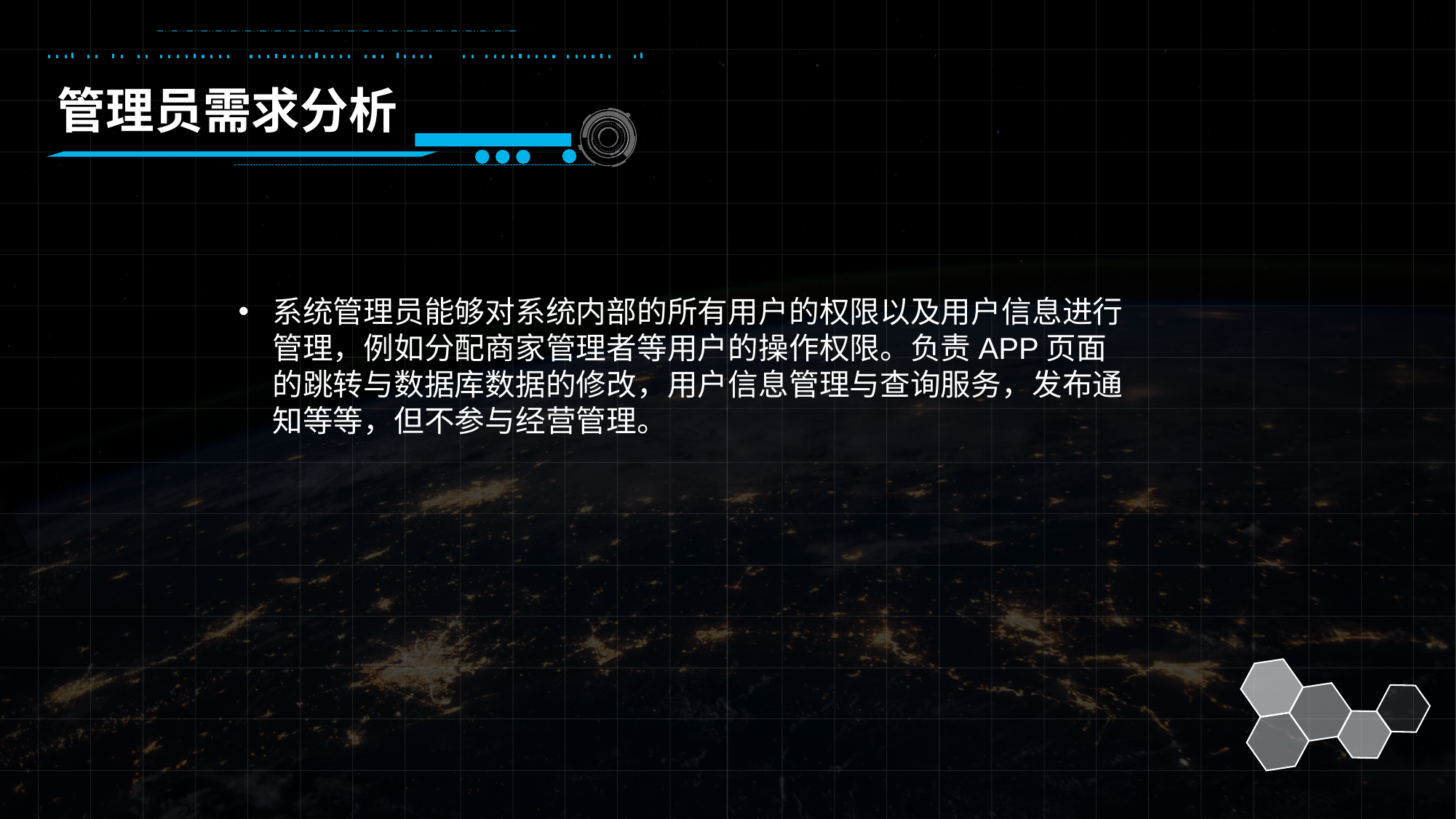

管理员需求分析

系统管理员能够对系统内部的所有用户的权限以及用户信息进行管理，例如分配商家管理者等用户的操作权限。负责APP页面的跳转与数据库数据的修改，用户信息管理与查询服务，发布通知等等，但不参与经营管理。